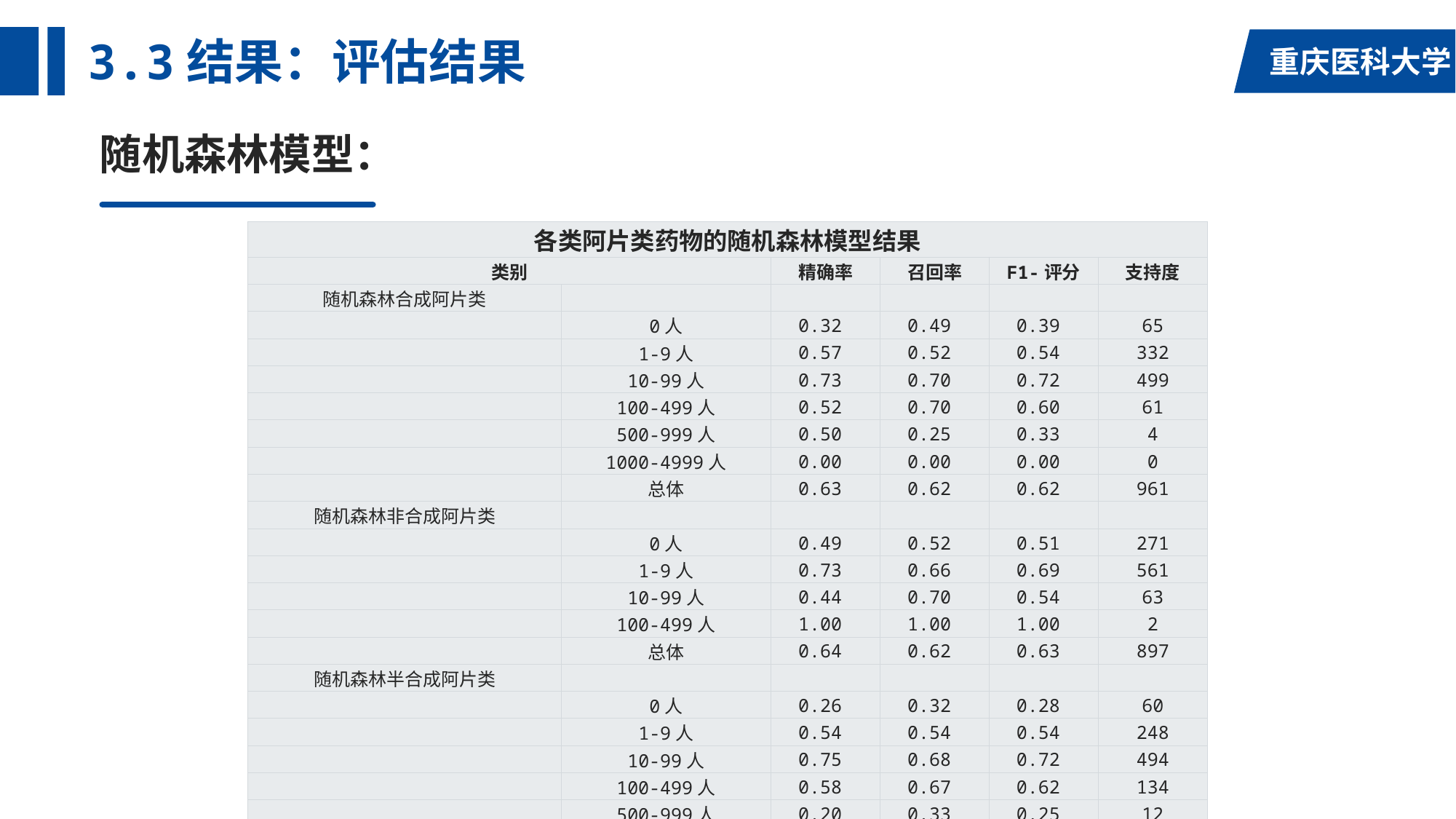

# 3.3结果：评估结果
随机森林模型：
| 各类阿片类药物的随机森林模型结果 |  |  |  |  |  |
| --- | --- | --- | --- | --- | --- |
| 类别 |  | 精确率 | 召回率 | F1-评分 | 支持度 |
| 随机森林合成阿片类 |  |  |  |  |  |
|  | 0人 | 0.32 | 0.49 | 0.39 | 65 |
|  | 1-9人 | 0.57 | 0.52 | 0.54 | 332 |
|  | 10-99人 | 0.73 | 0.70 | 0.72 | 499 |
|  | 100-499人 | 0.52 | 0.70 | 0.60 | 61 |
|  | 500-999人 | 0.50 | 0.25 | 0.33 | 4 |
|  | 1000-4999人 | 0.00 | 0.00 | 0.00 | 0 |
|  | 总体 | 0.63 | 0.62 | 0.62 | 961 |
| 随机森林非合成阿片类 |  |  |  |  |  |
|  | 0人 | 0.49 | 0.52 | 0.51 | 271 |
|  | 1-9人 | 0.73 | 0.66 | 0.69 | 561 |
|  | 10-99人 | 0.44 | 0.70 | 0.54 | 63 |
|  | 100-499人 | 1.00 | 1.00 | 1.00 | 2 |
|  | 总体 | 0.64 | 0.62 | 0.63 | 897 |
| 随机森林半合成阿片类 |  |  |  |  |  |
|  | 0人 | 0.26 | 0.32 | 0.28 | 60 |
|  | 1-9人 | 0.54 | 0.54 | 0.54 | 248 |
|  | 10-99人 | 0.75 | 0.68 | 0.72 | 494 |
|  | 100-499人 | 0.58 | 0.67 | 0.62 | 134 |
|  | 500-999人 | 0.20 | 0.33 | 0.25 | 12 |
|  | 1000-4999人 | 0.81 | 1.00 | 0.90 | 13 |
|  | 总体 | 0.64 | 0.62 | 0.63 | 961 |